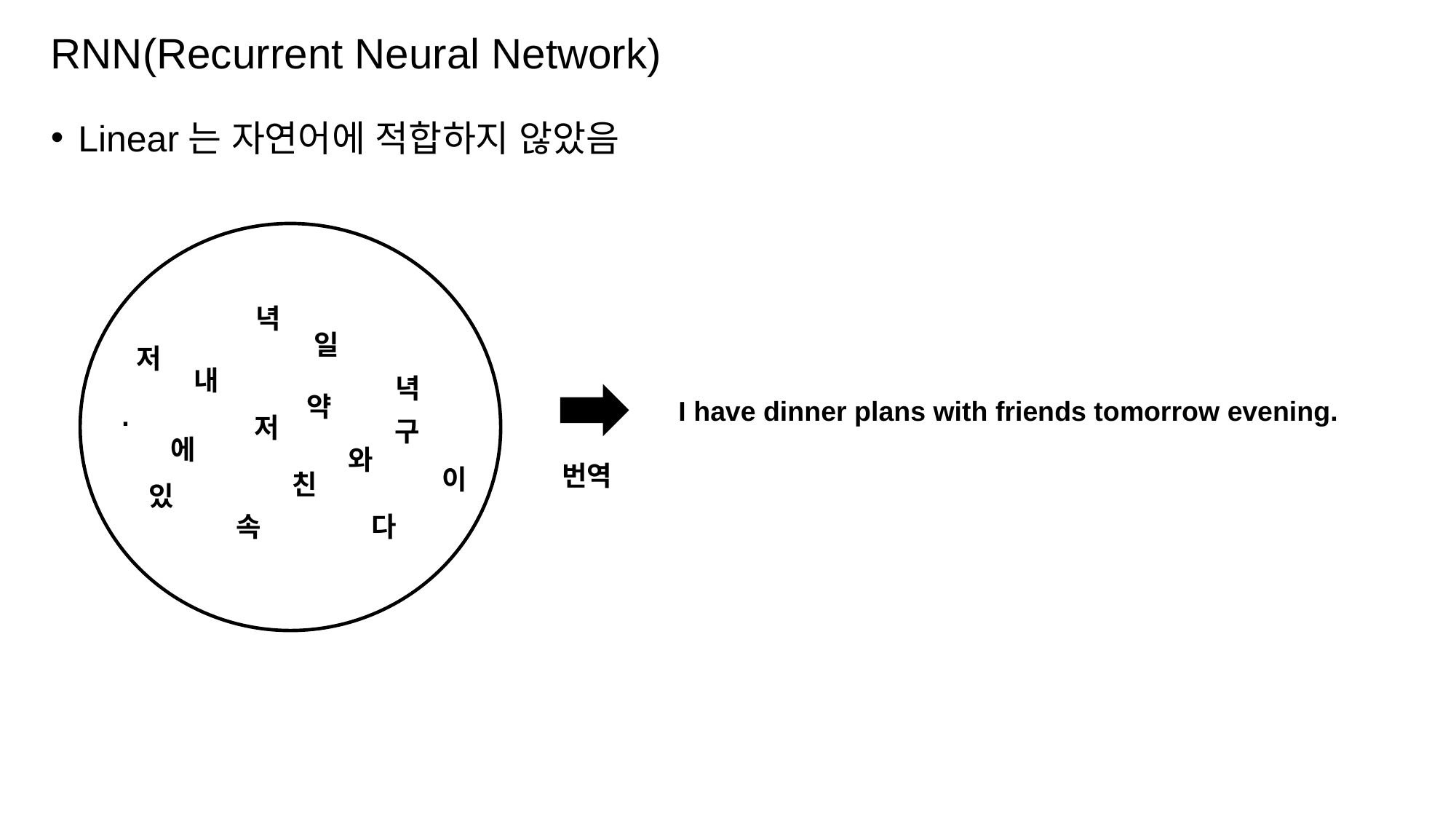

# RNN(Recurrent Neural Network)
Linear는 자연어에 적합하지 않았음

녁
일
저
내
녁
약

I have dinner plans with friends tomorrow evening.
.
저
구
에
와
번역
이
친
있
속
다